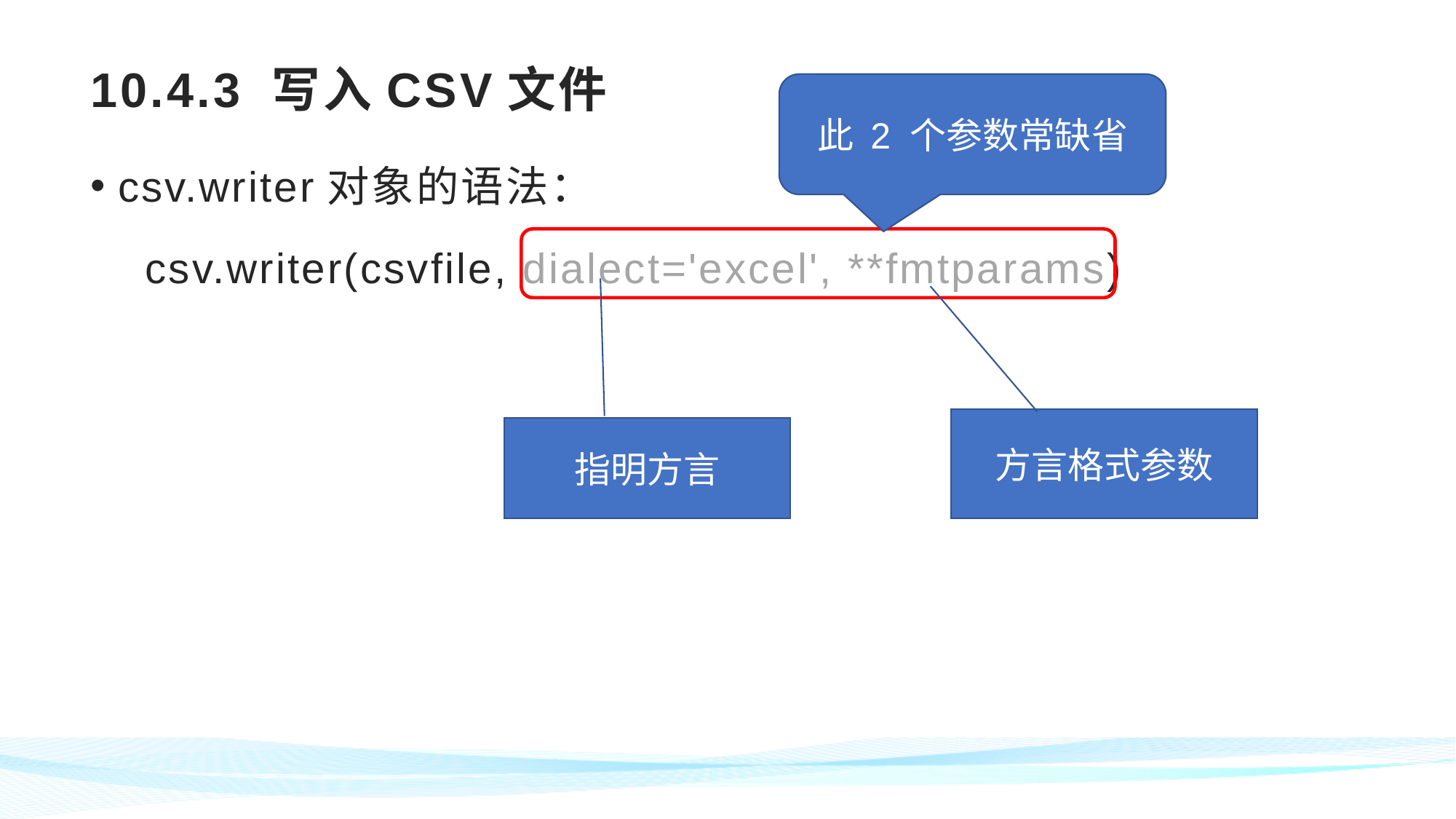

# 10.4.3 写入CSV文件
此 2 个参数常缺省
csv.writer对象的语法：
csv.writer(csvfile, dialect='excel', **fmtparams)

方言格式参数
指明方言